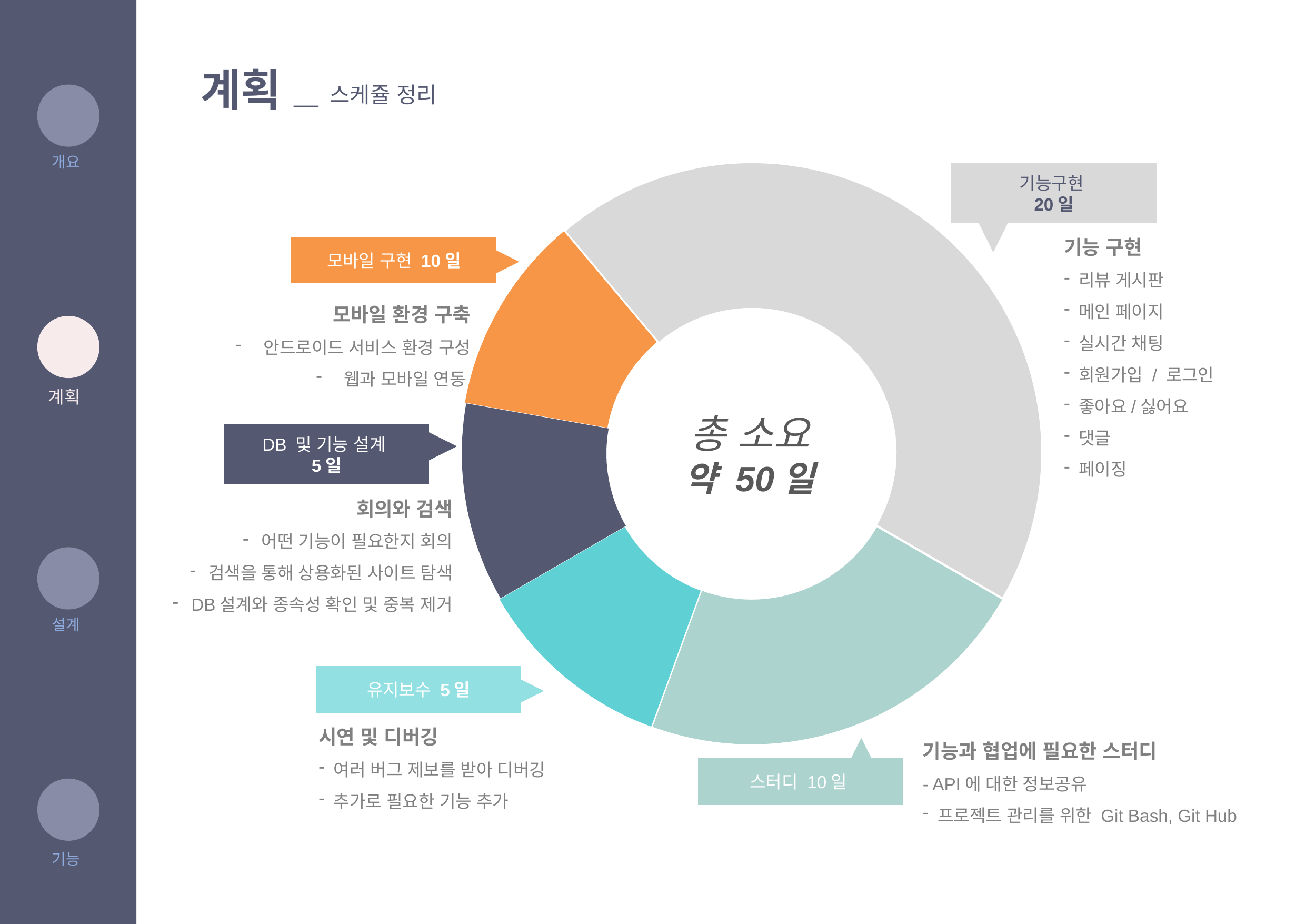

계획
__ 스케쥴 정리

개요

### Chart

| Category | 판매 |
|---|---|
| 데이터1 | 20.0 |
| 데이터2 | 0.0 |
| 데이터3 | 10.0 |
| 데이터4 | 5.0 |
| 데이터5 | 5.0 |
| 데이터6 | 5.0 |
기능구현
20일

기능 구현
 리뷰 게시판
 메인 페이지
 실시간 채팅
 회원가입 / 로그인
 좋아요/싫어요
 댓글
 페이징
모바일 구현 10일

유지보수 5일

모바일 환경 구축
 안드로이드 서비스 환경 구성
 웹과 모바일 연동
총 소요
약 50일
DB 및 기능 설계
5일

회의와 검색
어떤 기능이 필요한지 회의
검색을 통해 상용화된 사이트 탐색
DB설계와 종속성 확인 및 중복 제거
시연 및 디버깅
 여러 버그 제보를 받아 디버깅
 추가로 필요한 기능 추가
기능과 협업에 필요한 스터디
- API에 대한 정보공유
 프로젝트 관리를 위한 Git Bash, Git Hub

스터디 10일

계획

설계

기능